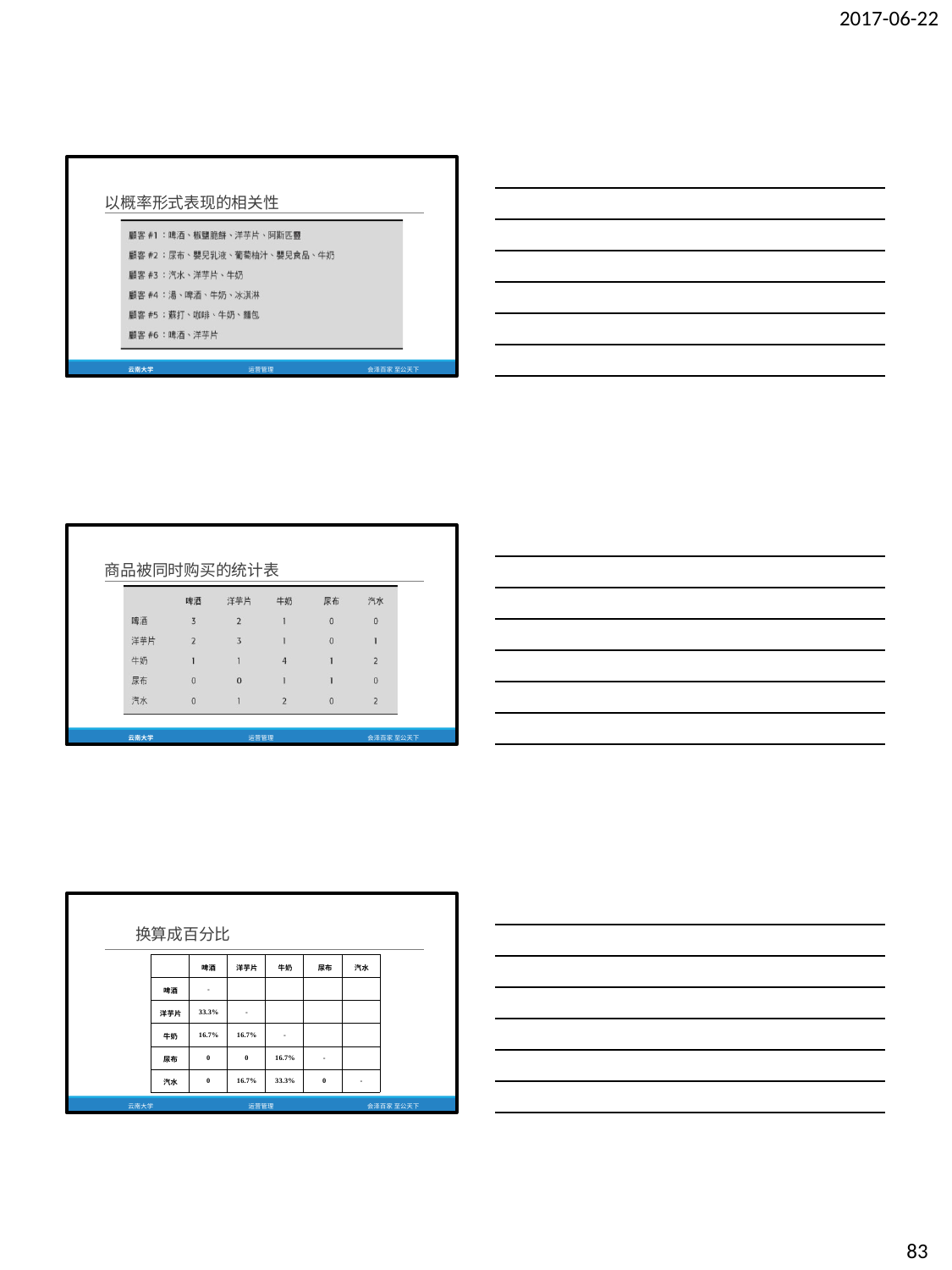

2017-06-22

以概率形式表现的相关性

云南大学
运营管理
会泽百家 至公天下

商品被同时购买的统计表

云南大学
运营管理
会泽百家 至公天下

换算成百分比

|  | 啤酒 | 洋芋片 | 牛奶 | 尿布 | 汽水 |
| --- | --- | --- | --- | --- | --- |
| 啤酒 | - |  |  |  |  |
| 洋芋片 | 33.3% | - |  |  |  |
| 牛奶 | 16.7% | 16.7% | - |  |  |
| 尿布 | 0 | 0 | 16.7% | - |  |
| 汽水 | 0 | 16.7% | 33.3% | 0 | - |

云南大学
运营管理
会泽百家 至公天下

83